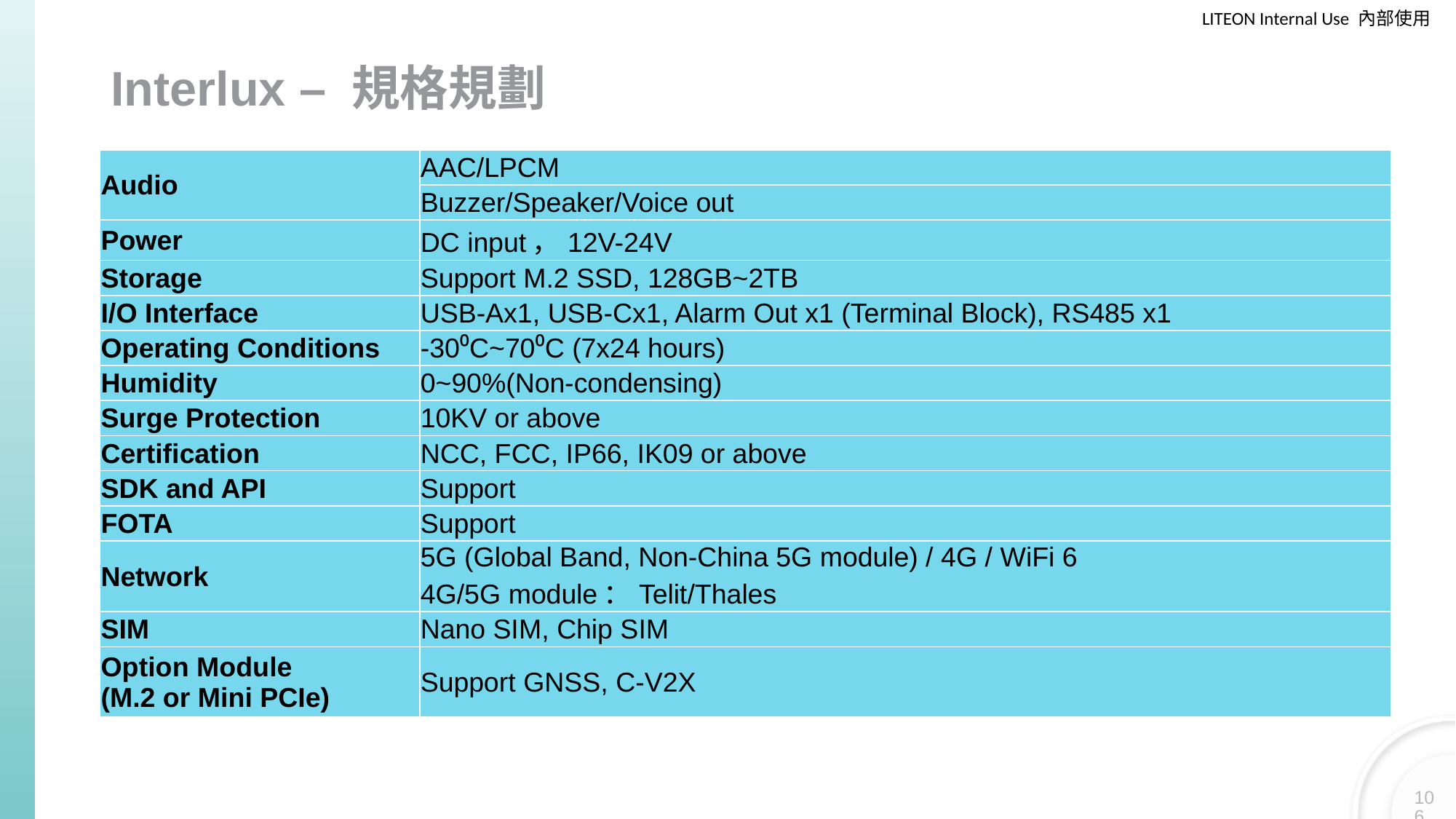

# Interlux – 規格規劃
| Audio | AAC/LPCM |
| --- | --- |
|  | Buzzer/Speaker/Voice out |
| Power | DC input，12V-24V |
| Storage | Support M.2 SSD, 128GB~2TB |
| I/O Interface | USB-Ax1, USB-Cx1, Alarm Out x1 (Terminal Block), RS485 x1 |
| Operating Conditions | -30⁰C~70⁰C (7x24 hours) |
| Humidity | 0~90%(Non-condensing) |
| Surge Protection | 10KV or above |
| Certification | NCC, FCC, IP66, IK09 or above |
| SDK and API | Support |
| FOTA | Support |
| Network | 5G (Global Band, Non-China 5G module) / 4G / WiFi 6 4G/5G module：Telit/Thales |
| SIM | Nano SIM, Chip SIM |
| Option Module (M.2 or Mini PCIe) | Support GNSS, C-V2X |
106